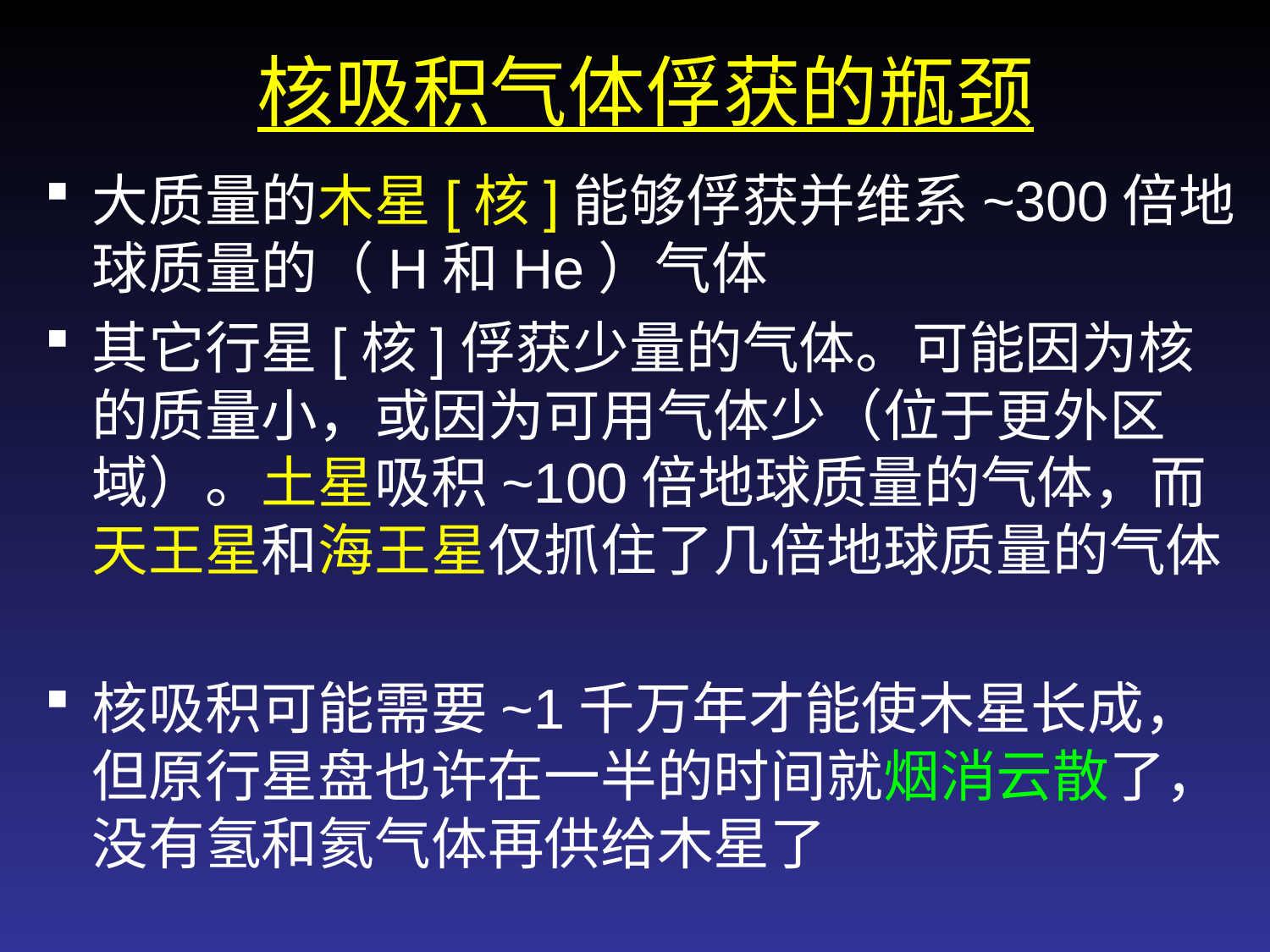

核吸积气体俘获的瓶颈
大质量的木星[核]能够俘获并维系~300倍地球质量的（H和He）气体
其它行星[核]俘获少量的气体。可能因为核的质量小，或因为可用气体少（位于更外区域）。土星吸积~100倍地球质量的气体，而天王星和海王星仅抓住了几倍地球质量的气体

核吸积可能需要~1千万年才能使木星长成，但原行星盘也许在一半的时间就烟消云散了，没有氢和氦气体再供给木星了